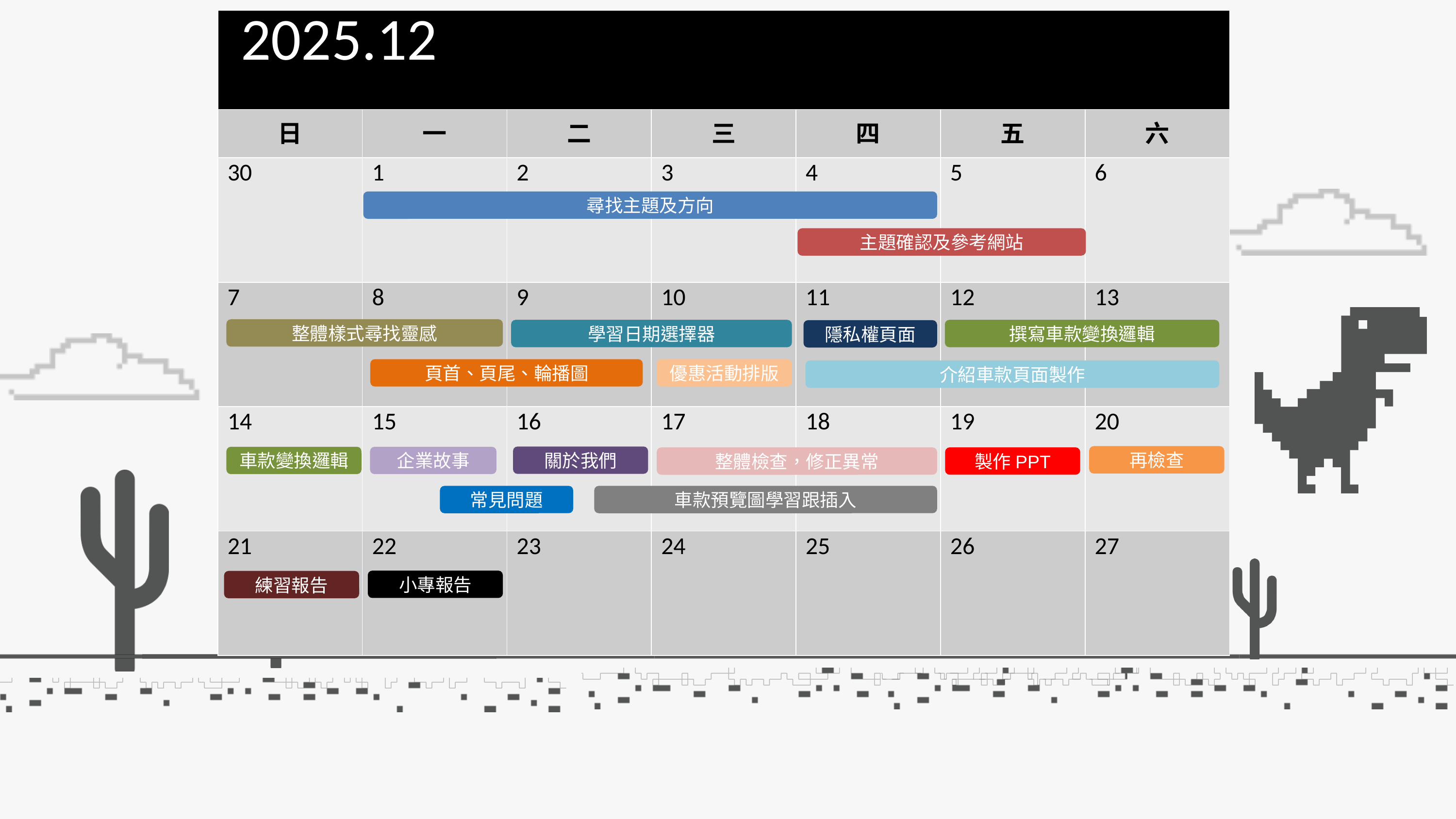

| 2025.12 |  |  |  |  |  |  |
| --- | --- | --- | --- | --- | --- | --- |
| 日 | 一 | 二 | 三 | 四 | 五 | 六 |
| 30 | 1 | 2 | 3 | 4 | 5 | 6 |
| 7 | 8 | 9 | 10 | 11 | 12 | 13 |
| 14 | 15 | 16 | 17 | 18 | 19 | 20 |
| 21 | 22 | 23 | 24 | 25 | 26 | 27 |

尋找主題及方向
主題確認及參考網站

整體樣式尋找靈感
學習日期選擇器
撰寫車款變換邏輯
隱私權頁面

頁首、頁尾、輪播圖
優惠活動排版
介紹車款頁面製作
再檢查
關於我們
車款變換邏輯
企業故事
製作PPT
整體檢查，修正異常

常見問題
車款預覽圖學習跟插入

小專報告
練習報告